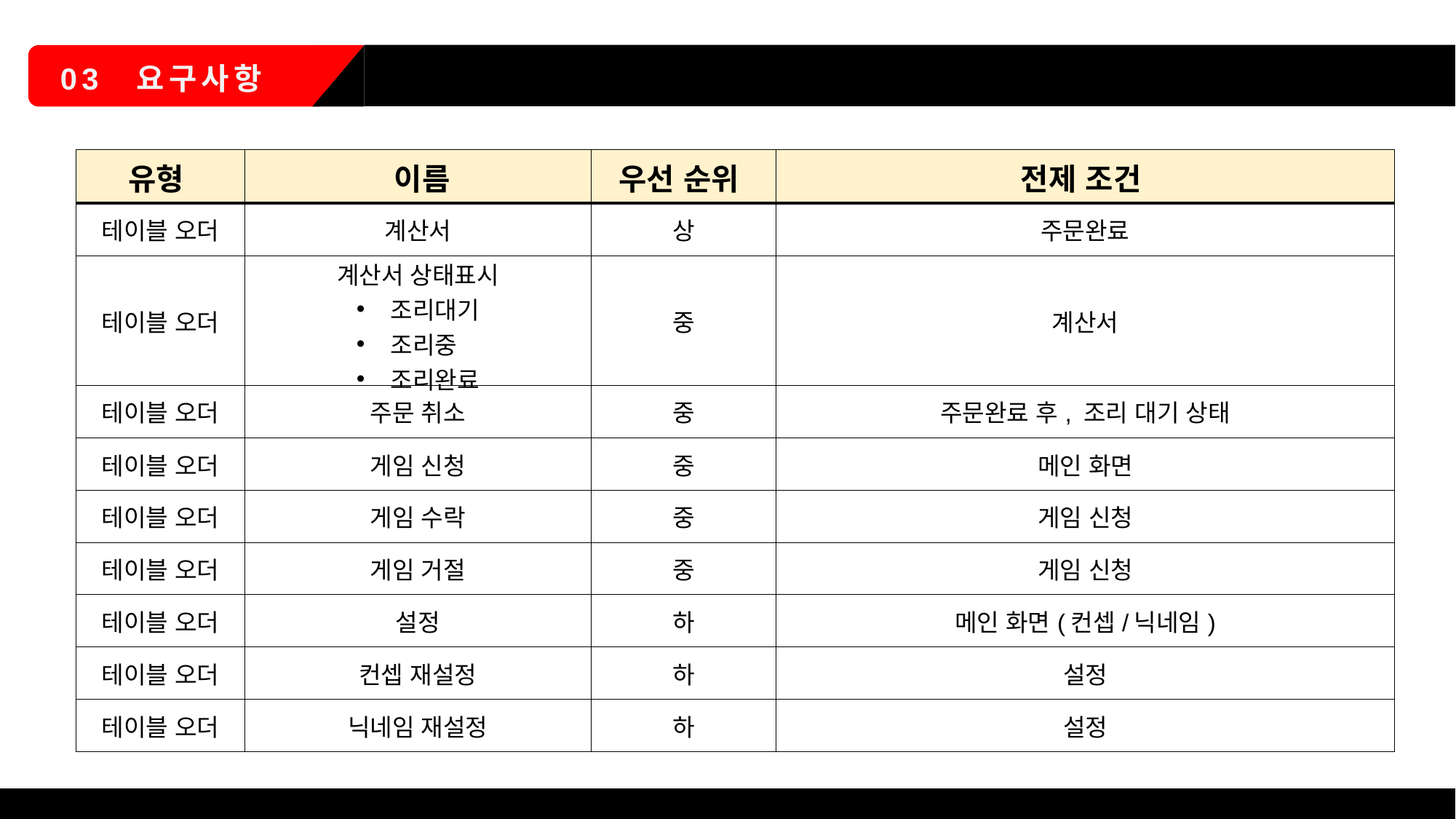

테이블 오더

03  요구사항
| 유형 | 이름 | 우선 순위 | 전제 조건 |
| --- | --- | --- | --- |
| 테이블 오더 | 계산서 | 상 | 주문완료 |
| 테이블 오더 | 계산서 상태표시 조리대기 조리중아 조리완료 | 중 | 계산서 |
| 테이블 오더 | 주문 취소 | 중 | 주문완료 후, 조리 대기 상태 |
| 테이블 오더 | 게임 신청 | 중 | 메인 화면 |
| 테이블 오더 | 게임 수락 | 중 | 게임 신청 |
| 테이블 오더 | 게임 거절 | 중 | 게임 신청 |
| 테이블 오더 | 설정 | 하 | 메인 화면(컨셉/닉네임) |
| 테이블 오더 | 컨셉 재설정 | 하 | 설정 |
| 테이블 오더 | 닉네임 재설정 | 하 | 설정 |